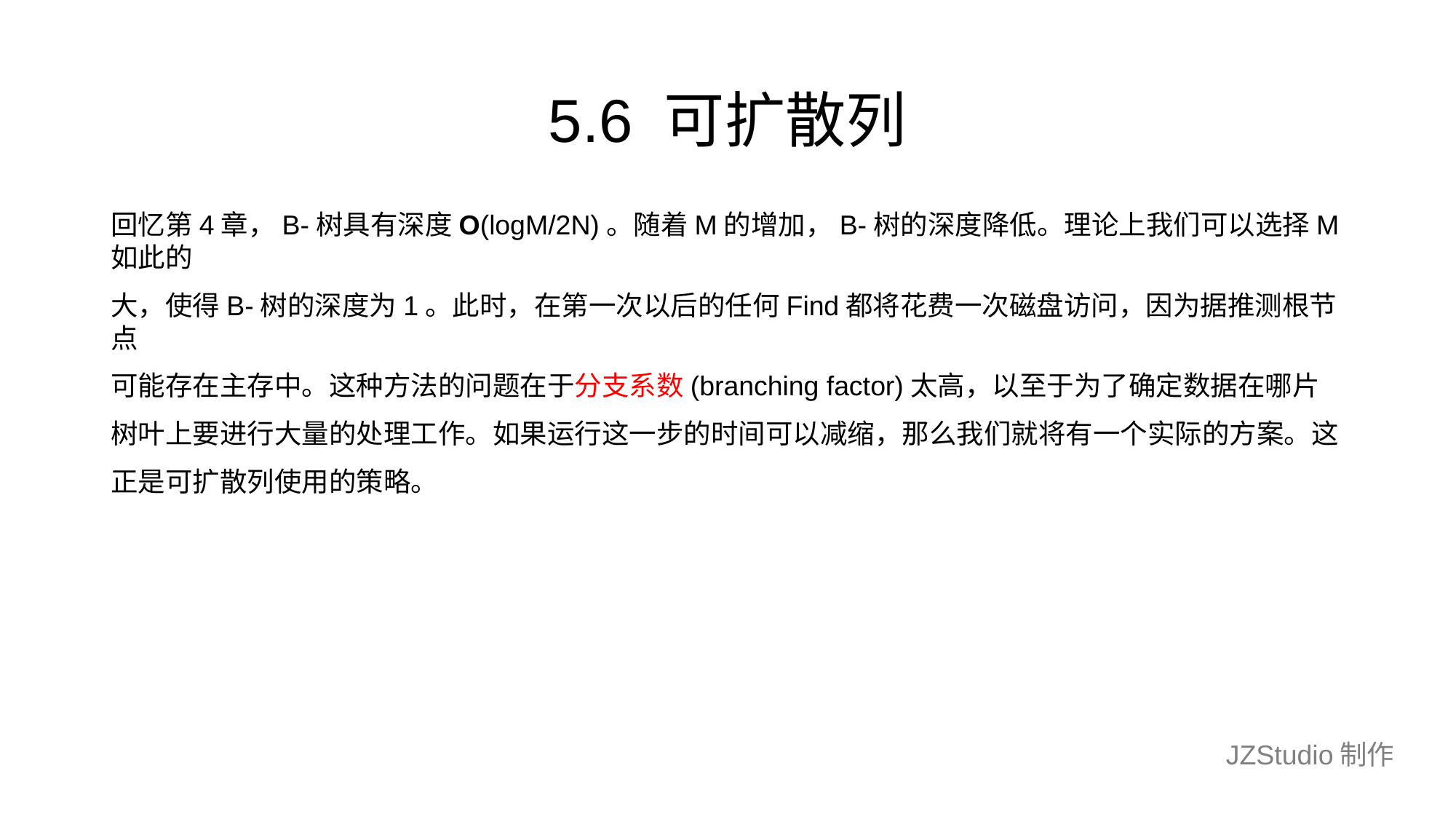

# 5.6 可扩散列
回忆第4章，B-树具有深度O(logM/2N)。随着M的增加，B-树的深度降低。理论上我们可以选择M如此的
大，使得B-树的深度为1。此时，在第一次以后的任何Find都将花费一次磁盘访问，因为据推测根节点
可能存在主存中。这种方法的问题在于分支系数(branching factor)太高，以至于为了确定数据在哪片
树叶上要进行大量的处理工作。如果运行这一步的时间可以减缩，那么我们就将有一个实际的方案。这
正是可扩散列使用的策略。